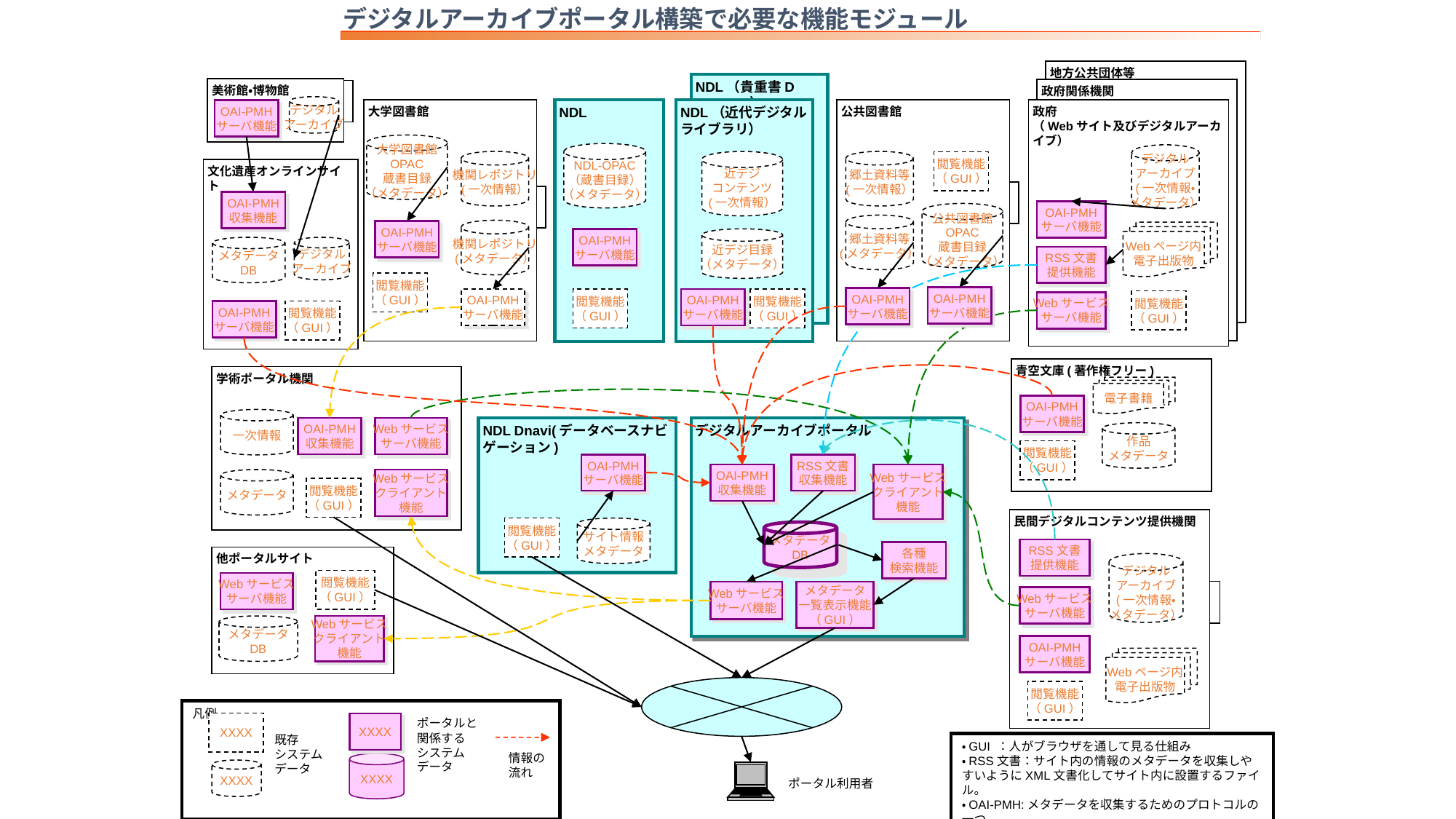

デジタルアーカイブポータル構築で必要な機能モジュール

地方公共団体等
NDL（貴重書DB．．．）
美術館・博物館
政府関係機関

デジタル
アーカイブ
政府
（Webサイト及びデジタルアーカイブ）
大学図書館
NDL
NDL（近代デジタルライブラリ）
公共図書館
デジタルアーカイブ
(メタデータ）
OAI-PMH
サーバ機能
OAI-PMHハーベスタ
(UIUC等)
大学図書館
OPAC
蔵書目録
（メタデータ）
NDL-OPAC
（蔵書目録）
（メタデータ）
デジタル
アーカイブ
(一次情報・
メタデータ）
機関レポジトリ
(一次情報）
近デジ
コンテンツ
(一次情報）
郷土資料等
(一次情報）
閲覧機能
（GUI）
文化遺産オンラインサイト

OAI-PMH
収集機能
デジタル
アーカイブ
(一次)情報・
メタデータ）

OAI-PMH
サーバ機能
公共図書館
OPAC
蔵書目録
（メタデータ）
郷土資料等
(メタデータ）
機関レポジトリ
(メタデータ）
OAI-PMH
サーバ機能
Webページ内
電子出版物
OAI-PMH
サーバ機能
近デジ目録
（メタデータ）
メタデータ
DB
デジタル
アーカイブ
RSS文書
提供機能
閲覧機能
（GUI）
OAI-PMH
サーバ機能
OAI-PMH
サーバ機能
OAI-PMH
サーバ機能
OAI-PMH
サーバ機能
閲覧機能
（GUI）
閲覧機能
（GUI）
閲覧機能
（GUI）
Webサービス
サーバ機能
一次情報への
リダイレクト
機能
大学図書館
OPAC
蔵書目録
（メタデータ）
OAI-PMH
サーバ機能
閲覧機能
（GUI）
Webページ内
著作物
青空文庫(著作権フリー)
学術ポータル機関
電子書籍
OAI-PMH
サーバ機能
Webサービス
クライアント機能
一次情報
OAI-PMH
収集機能
Webサービス
サーバ機能
NDL Dnavi(データベースナビゲーション)

デジタルアーカイブポータル
作品
メタデータ
閲覧機能
（GUI）
閲覧機能
（GUI）
OAI-PMH
サーバ機能
RSS文書
収集機能
OAI-PMH
収集機能
Webサービス
クライアント
機能
メタデータ
Webサービス
クライアント
機能
閲覧機能
（GUI）
貴重書サンプル
メタデータDB
近代デジタル
ライブラリ
DB
Dnavi
DB
民間デジタルコンテンツ提供機関
サイト情報
メタデータ
閲覧機能
（GUI）
メタデータ
DB
RSS文書
提供機能
各種
検索機能
他ポータルサイト
デジタル
アーカイブ
(一次情報・
メタデータ）
Webサービス
サーバ機能
閲覧機能
（GUI）
Webサービス
サーバ機能

メタデータ
一覧表示機能
（GUI）
Webサービス
サーバ機能
Webサービス
サーバ機能
メタデータ
DB
Webサービス
クライアント
機能
OAI-PMH
サーバ機能
Webページ内
電子出版物
近デジ目録
OAI-PMH
レポジトリ

閲覧機能
（GUI）
凡例
ポータルと
関係する
システム
データ
XXXX
XXXX
既存
システム
データ

情報の
流れ
・GUI ：人がブラウザを通して見る仕組み
・RSS文書：サイト内の情報のメタデータを収集しやすいようにXML文書化してサイト内に設置するファイル。
・OAI-PMH:メタデータを収集するためのプロトコルの一つ
XXXX
XXXX

ポータル利用者